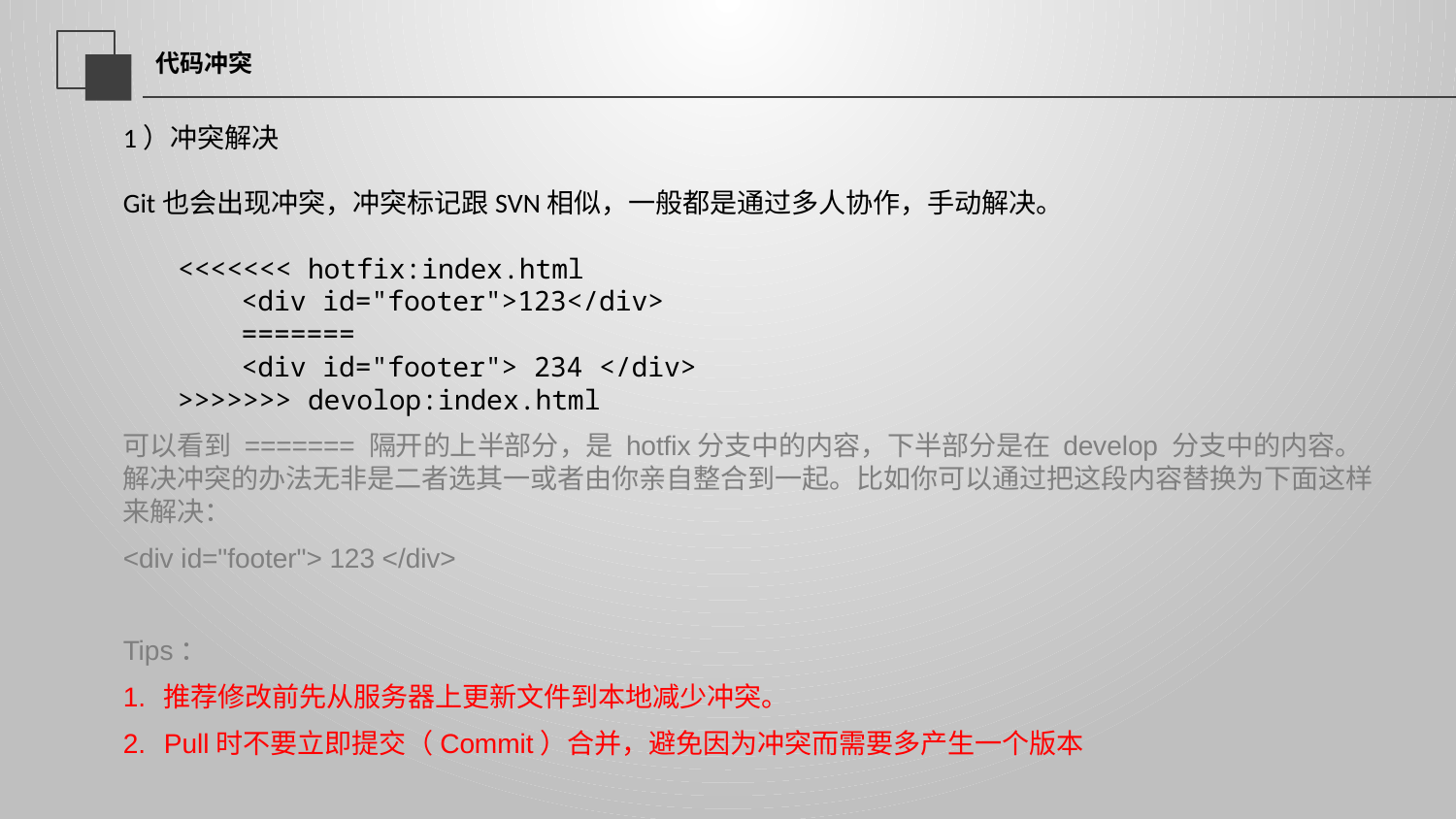

延迟符
# 代码冲突
1）冲突解决

Git也会出现冲突，冲突标记跟SVN相似，一般都是通过多人协作，手动解决。

<<<<<<< hotfix:index.html
	<div id="footer">123</div>
	=======
	<div id="footer"> 234 </div>
>>>>>>> devolop:index.html
可以看到 ======= 隔开的上半部分，是 hotfix分支中的内容，下半部分是在 develop 分支中的内容。解决冲突的办法无非是二者选其一或者由你亲自整合到一起。比如你可以通过把这段内容替换为下面这样来解决：
<div id="footer"> 123 </div>

Tips：
推荐修改前先从服务器上更新文件到本地减少冲突。
Pull时不要立即提交（Commit）合并，避免因为冲突而需要多产生一个版本